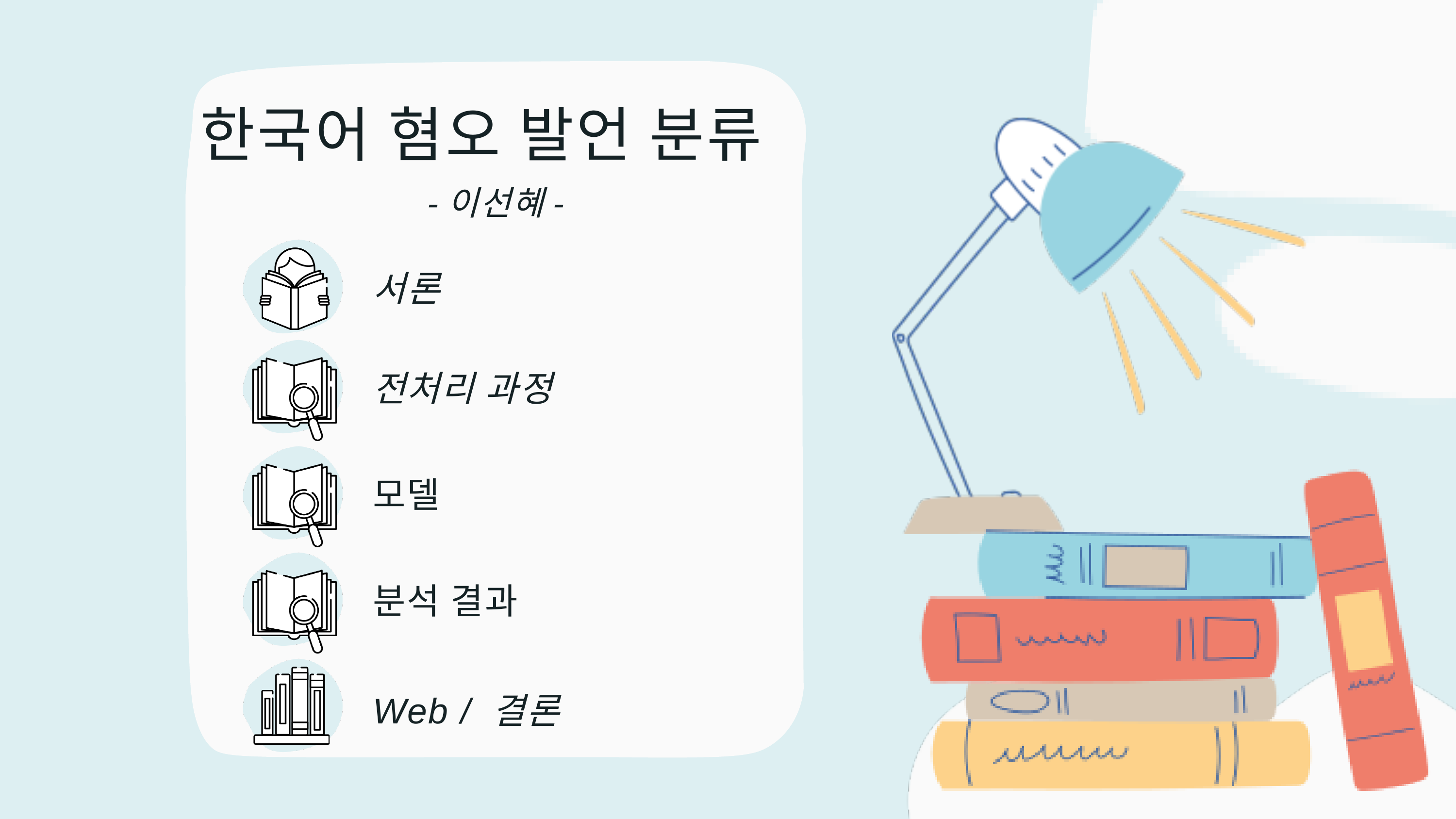

한국어 혐오 발언 분류

-이선혜-

서론

전처리 과정

모델

분석 결과

Web / 결론